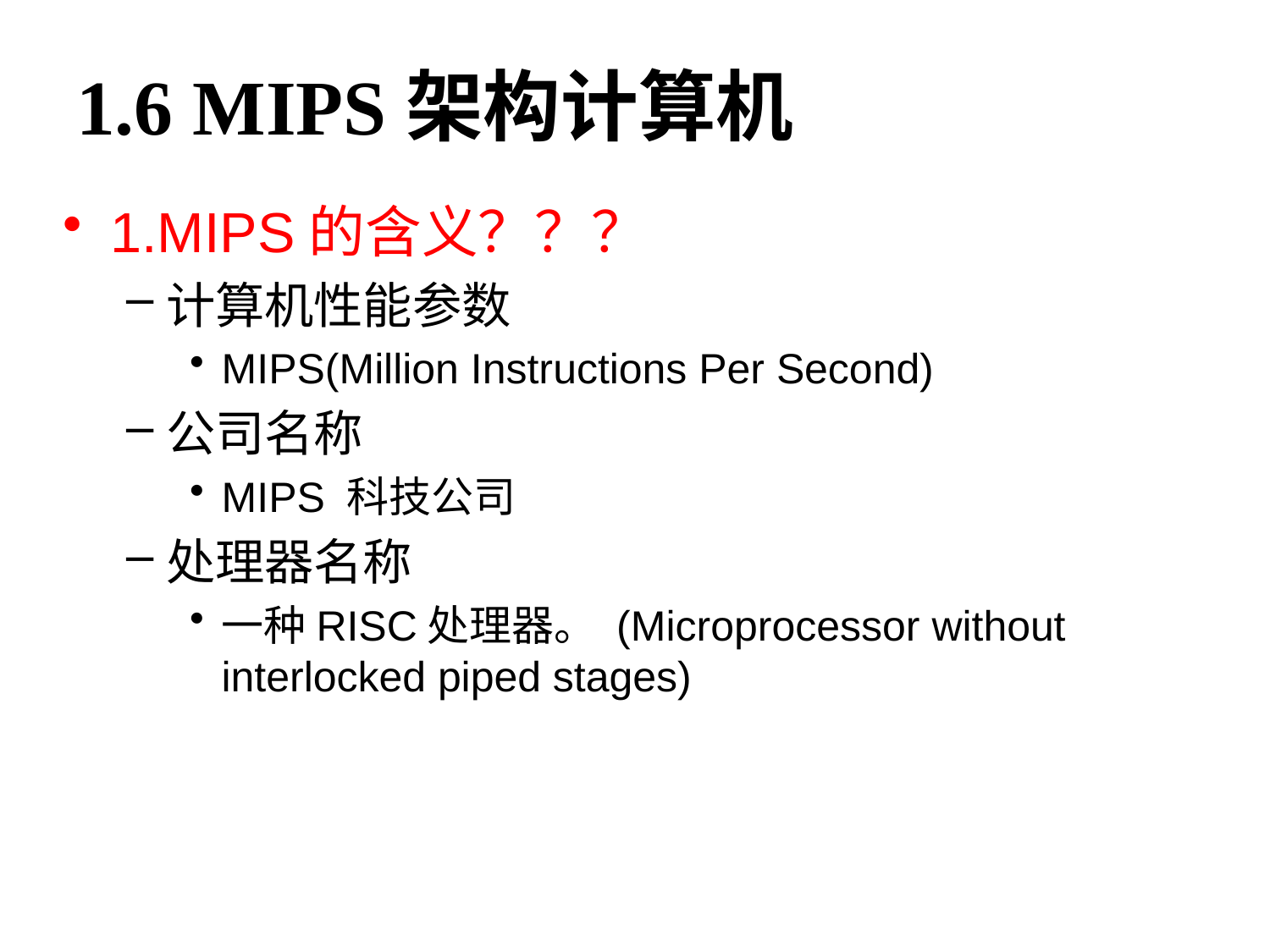

# 1.6 MIPS架构计算机
1.MIPS的含义？？？
计算机性能参数
MIPS(Million Instructions Per Second)
公司名称
MIPS 科技公司
处理器名称
一种RISC处理器。 (Microprocessor without interlocked piped stages)